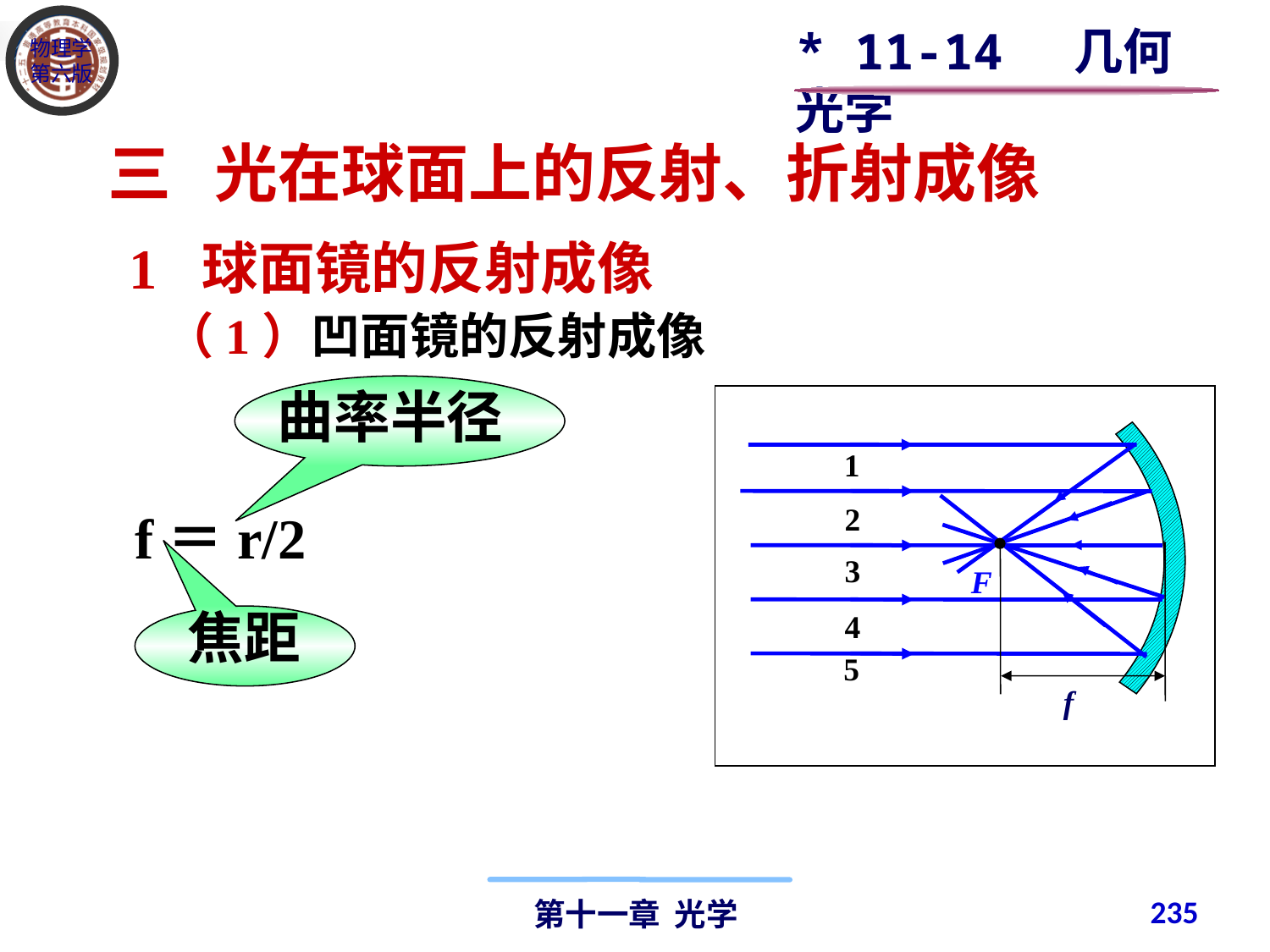

* 11-14  几何光学

三   光在球面上的反射、折射成像
1  球面镜的反射成像
（1）凹面镜的反射成像

曲率半径

1

2
f＝r/2

f
 F
3

焦距

4
5
235